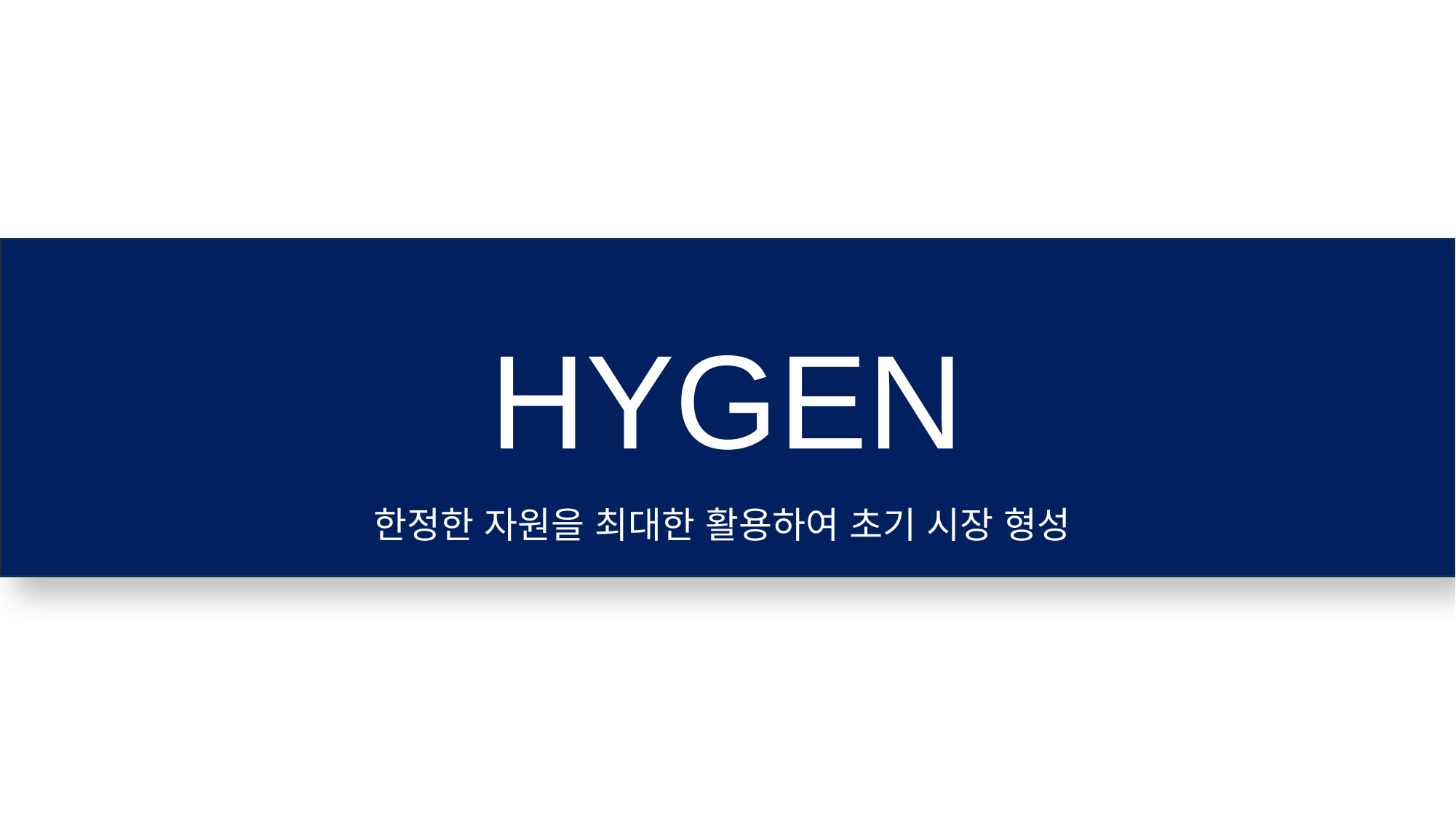

HYGEN
한정한 자원을 최대한 활용하여 초기 시장 형성